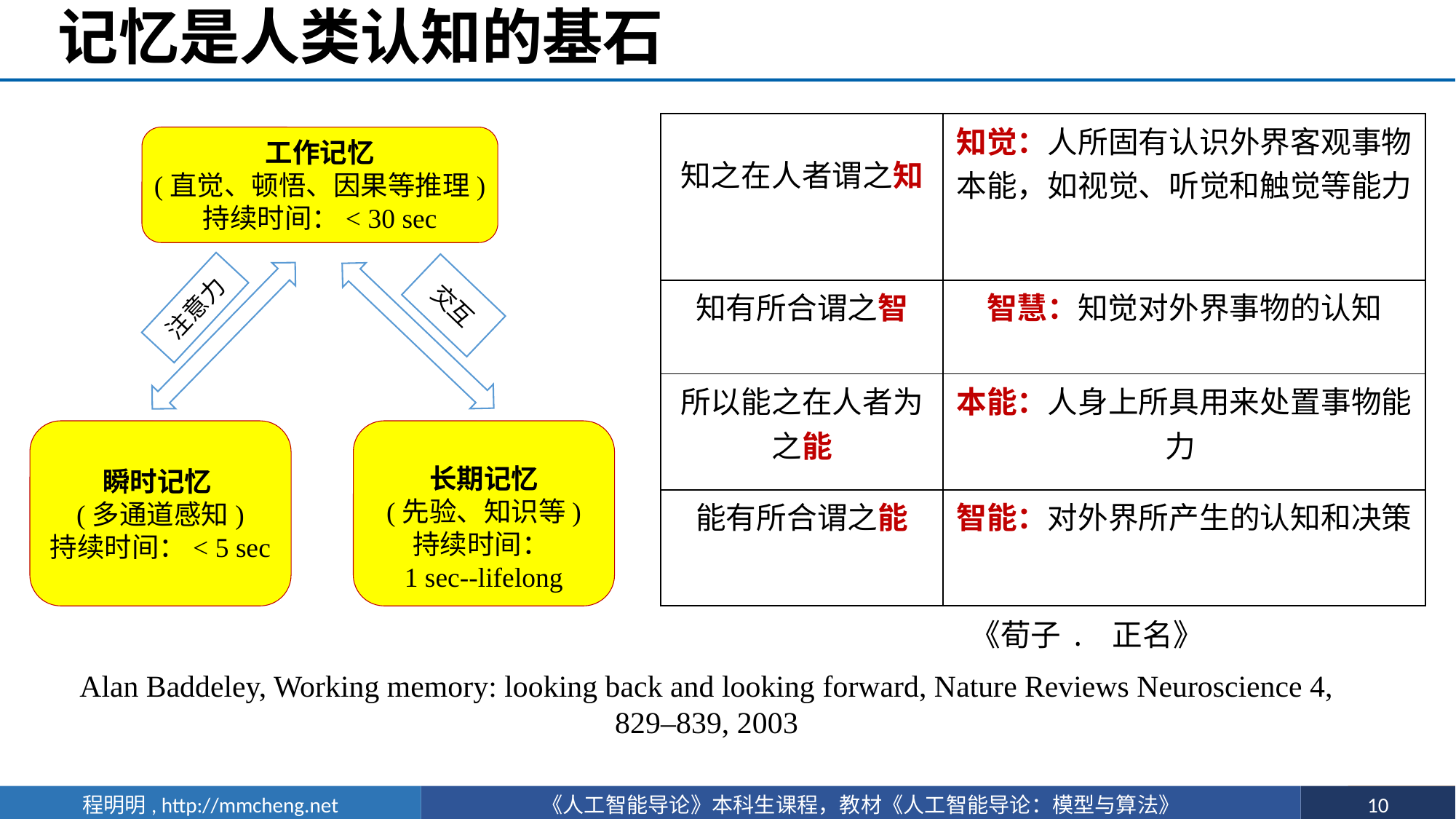

# 记忆是人类认知的基石
| 知之在人者谓之知 | 知觉：人所固有认识外界客观事物本能，如视觉、听觉和触觉等能力 |
| --- | --- |
| 知有所合谓之智 | 智慧：知觉对外界事物的认知 |
| 所以能之在人者为之能 | 本能：人身上所具用来处置事物能力 |
| 能有所合谓之能 | 智能：对外界所产生的认知和决策 |
工作记忆
(直觉、顿悟、因果等推理)
持续时间：< 30 sec
交互
注意力

长期记忆
(先验、知识等)
持续时间：
1 sec--lifelong
瞬时记忆
(多通道感知)
持续时间：< 5 sec
《荀子. 正名》
Alan Baddeley, Working memory: looking back and looking forward, Nature Reviews Neuroscience 4, 829–839, 2003